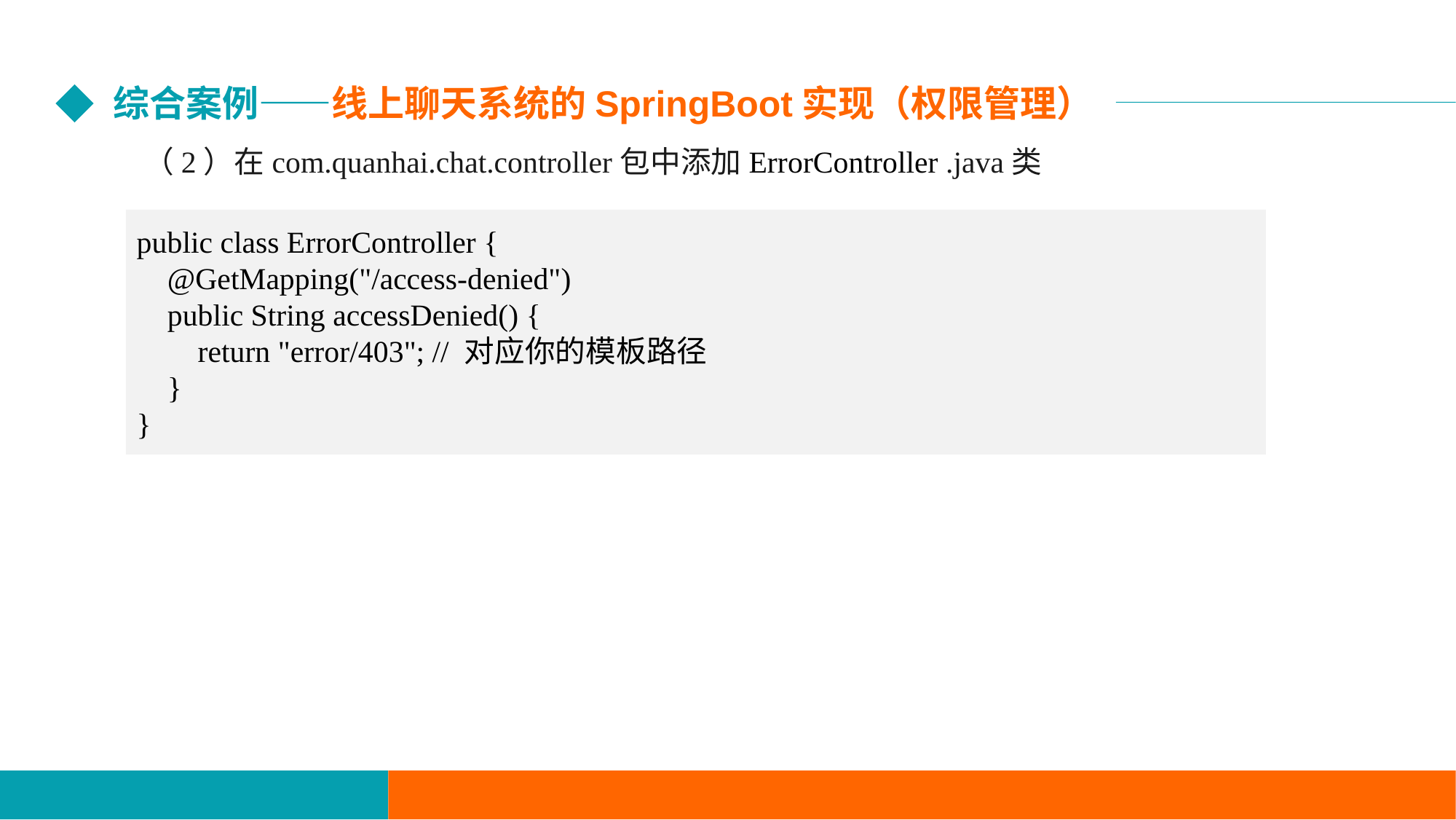

综合案例——线上聊天系统的SpringBoot实现（权限管理）
（2）在com.quanhai.chat.controller包中添加ErrorController .java类

public class ErrorController {
    @GetMapping("/access-denied")
    public String accessDenied() {
        return "error/403"; // 对应你的模板路径
    }
}